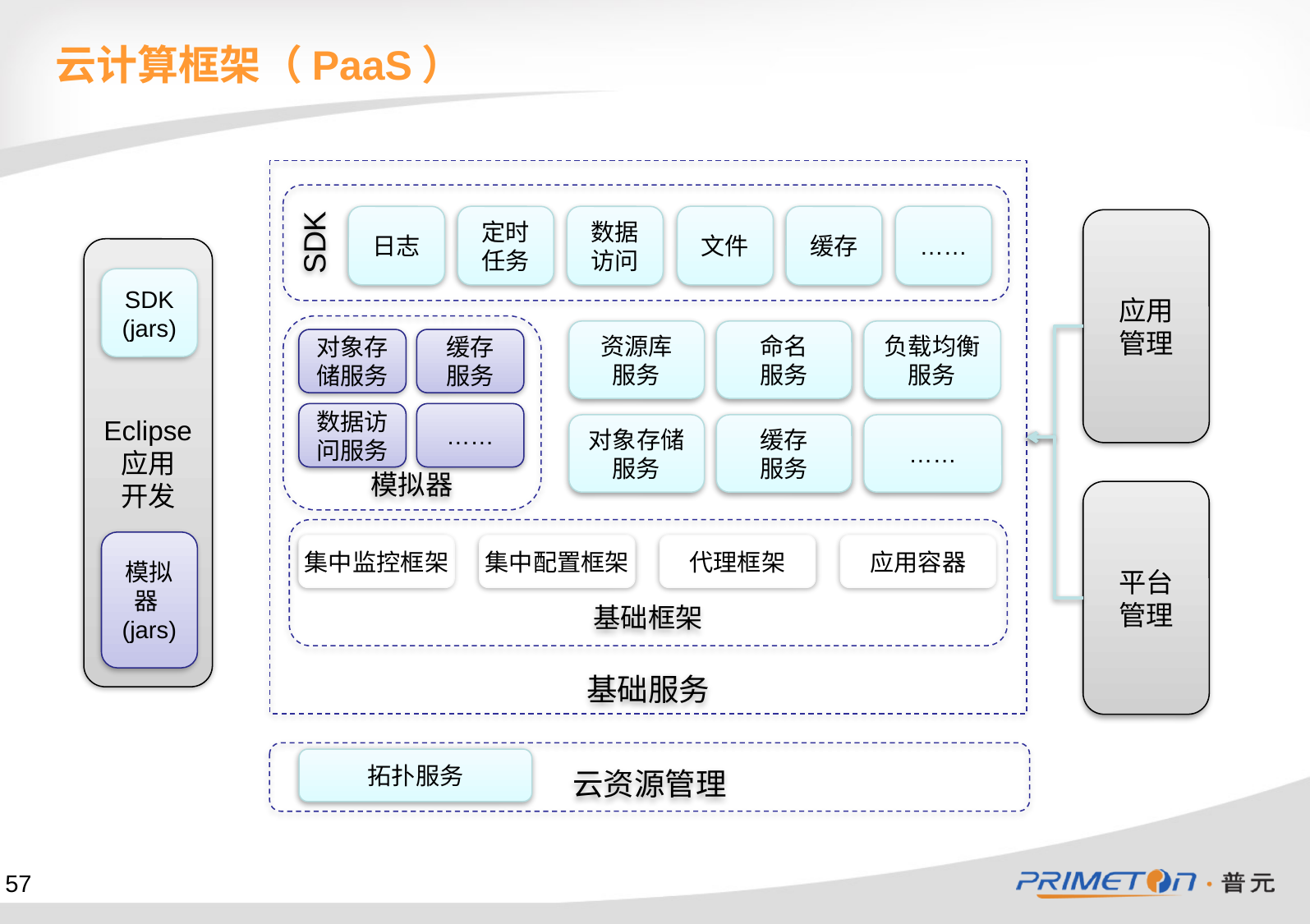

云计算框架（PaaS）
基础服务
SDK
日志
定时
任务
数据
访问
文件
缓存
……
应用
管理
Eclipse
应用
开发
SDK
(jars)
模拟器
资源库
服务
命名
服务
负载均衡
服务
对象存储服务
缓存
服务
数据访问服务
……
对象存储
服务
缓存
服务
……
平台
管理
基础框架
模拟器(jars)
集中监控框架
集中配置框架
代理框架
应用容器
云资源管理
拓扑服务
57